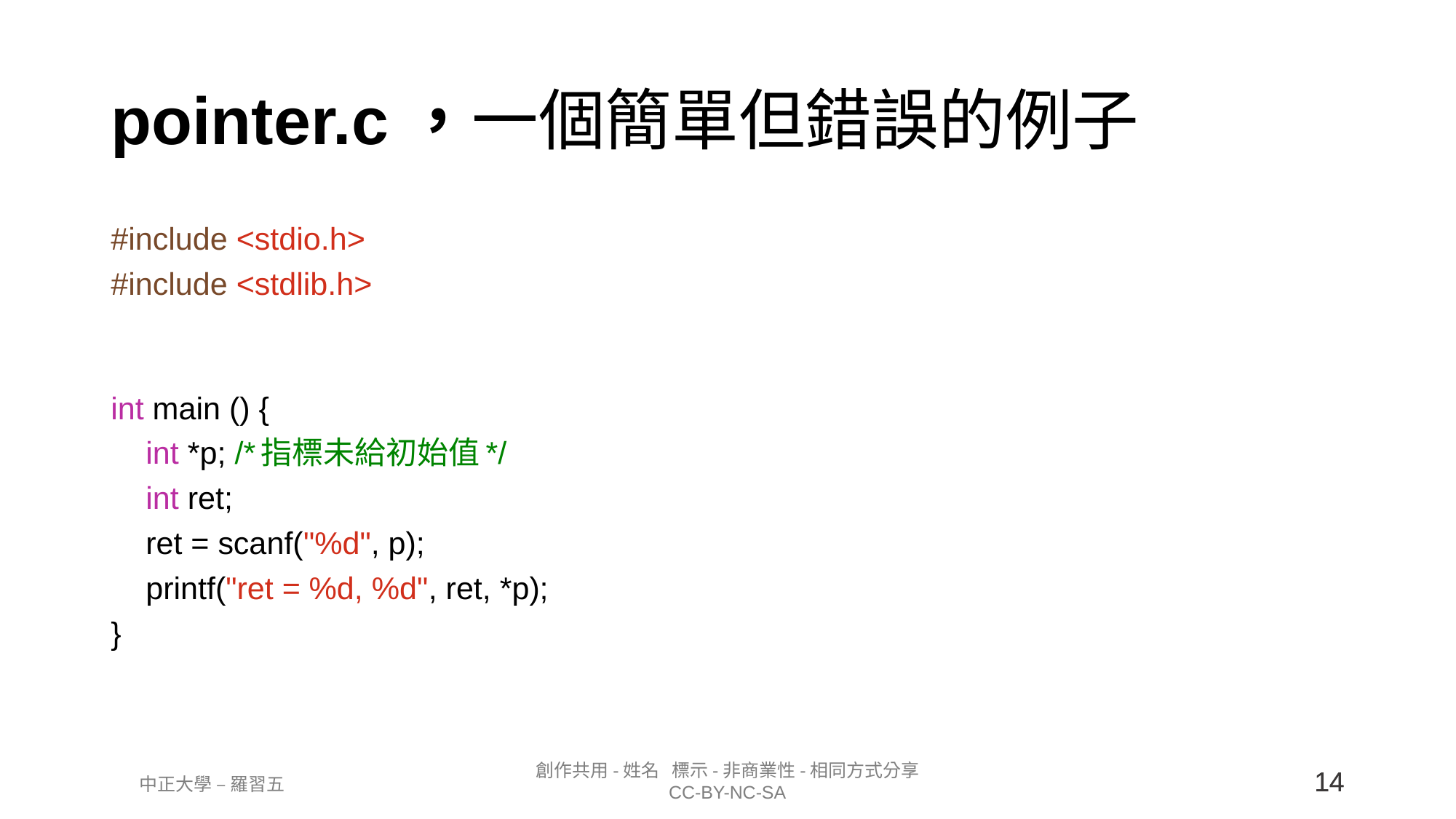

# pointer.c，一個簡單但錯誤的例子
#include <stdio.h>
#include <stdlib.h>

int main () {
    int *p; /*指標未給初始值*/
    int ret;
    ret = scanf("%d", p);
    printf("ret = %d, %d", ret, *p);
}